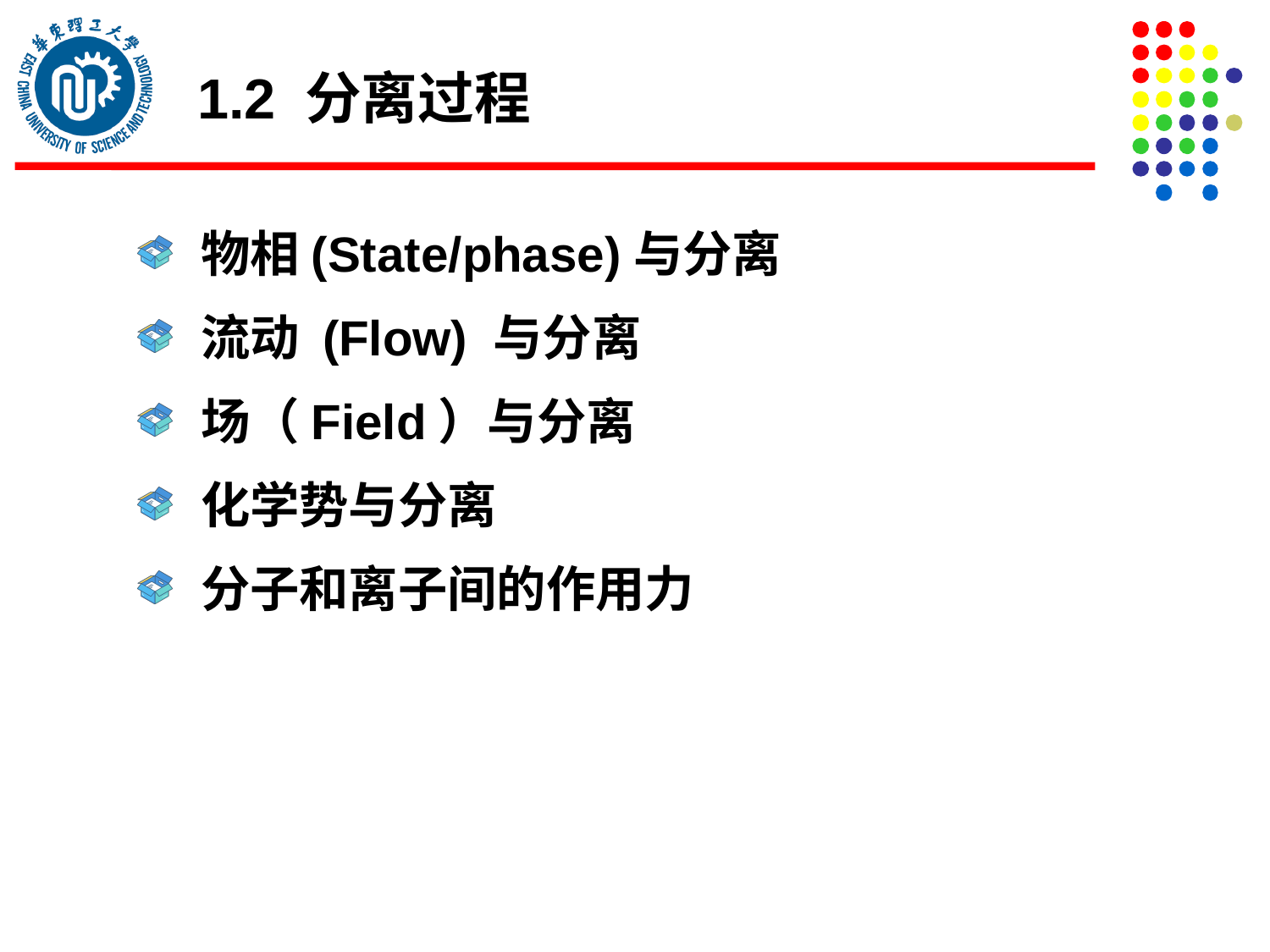

1.2 分离过程
物相(State/phase)与分离
流动 (Flow) 与分离
场（Field）与分离
化学势与分离
分子和离子间的作用力